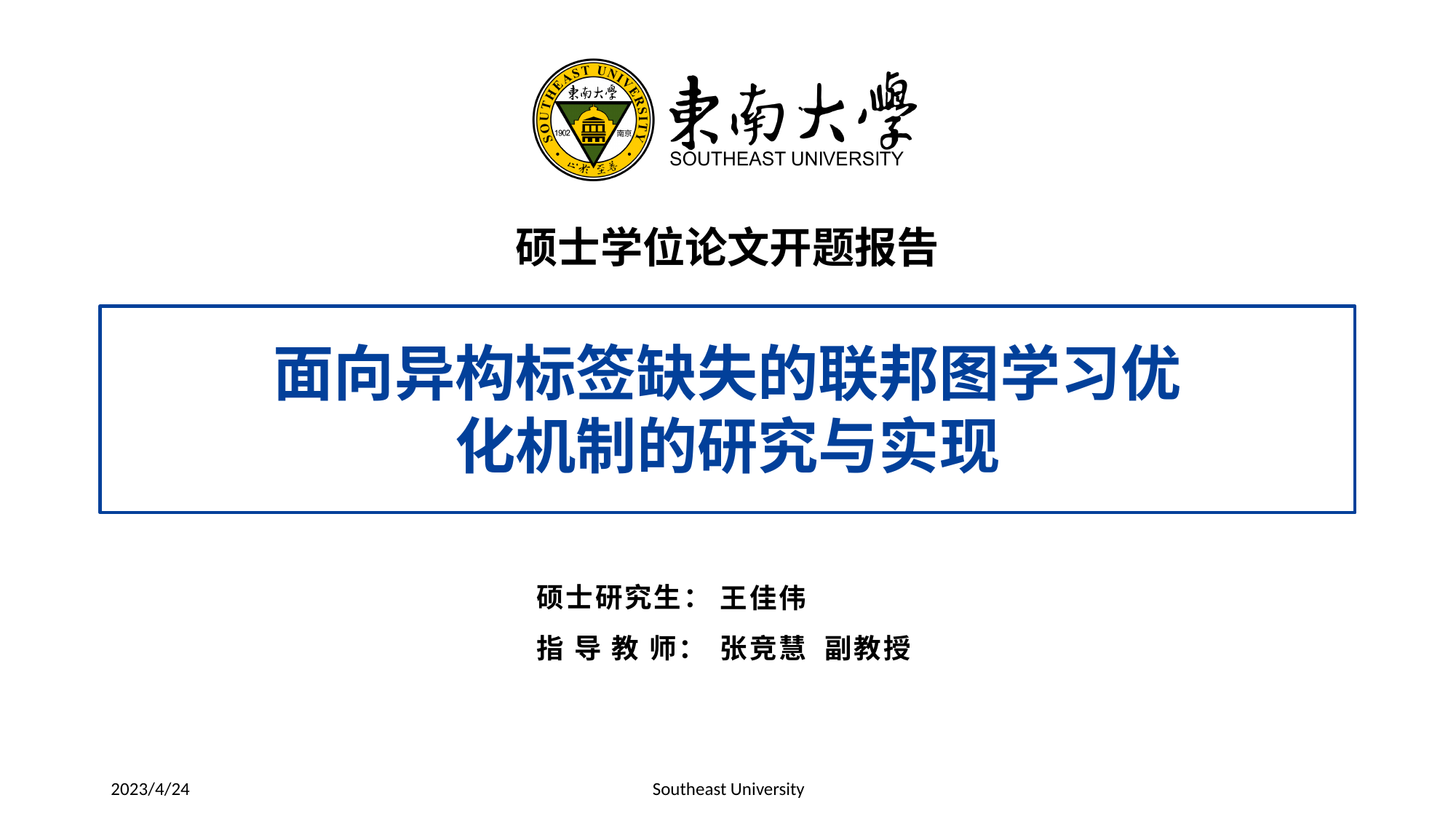

面向异构标签缺失的联邦图学习优化机制的研究与实现
王佳伟
张竞慧  副教授